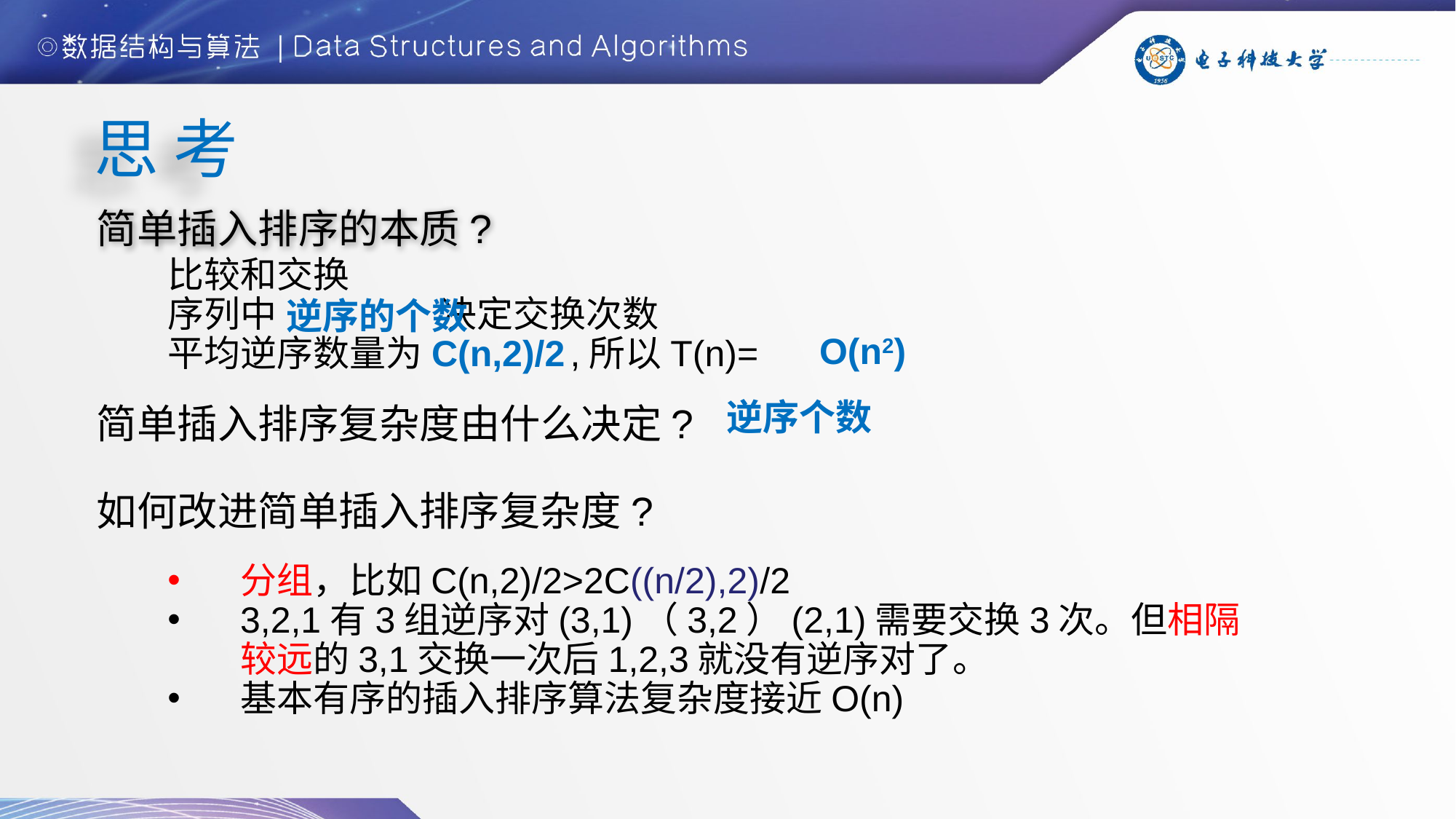

# 思 考
简单插入排序的本质?
比较和交换
序列中                    决定交换次数
平均逆序数量为                 ,所以T(n)=
逆序的个数
O(n2)
C(n,2)/2
逆序个数
简单插入排序复杂度由什么决定?

如何改进简单插入排序复杂度?
分组，比如C(n,2)/2>2C((n/2),2)/2
3,2,1有3组逆序对(3,1)（3,2）(2,1)需要交换3次。但相隔较远的3,1交换一次后1,2,3就没有逆序对了。
基本有序的插入排序算法复杂度接近O(n)